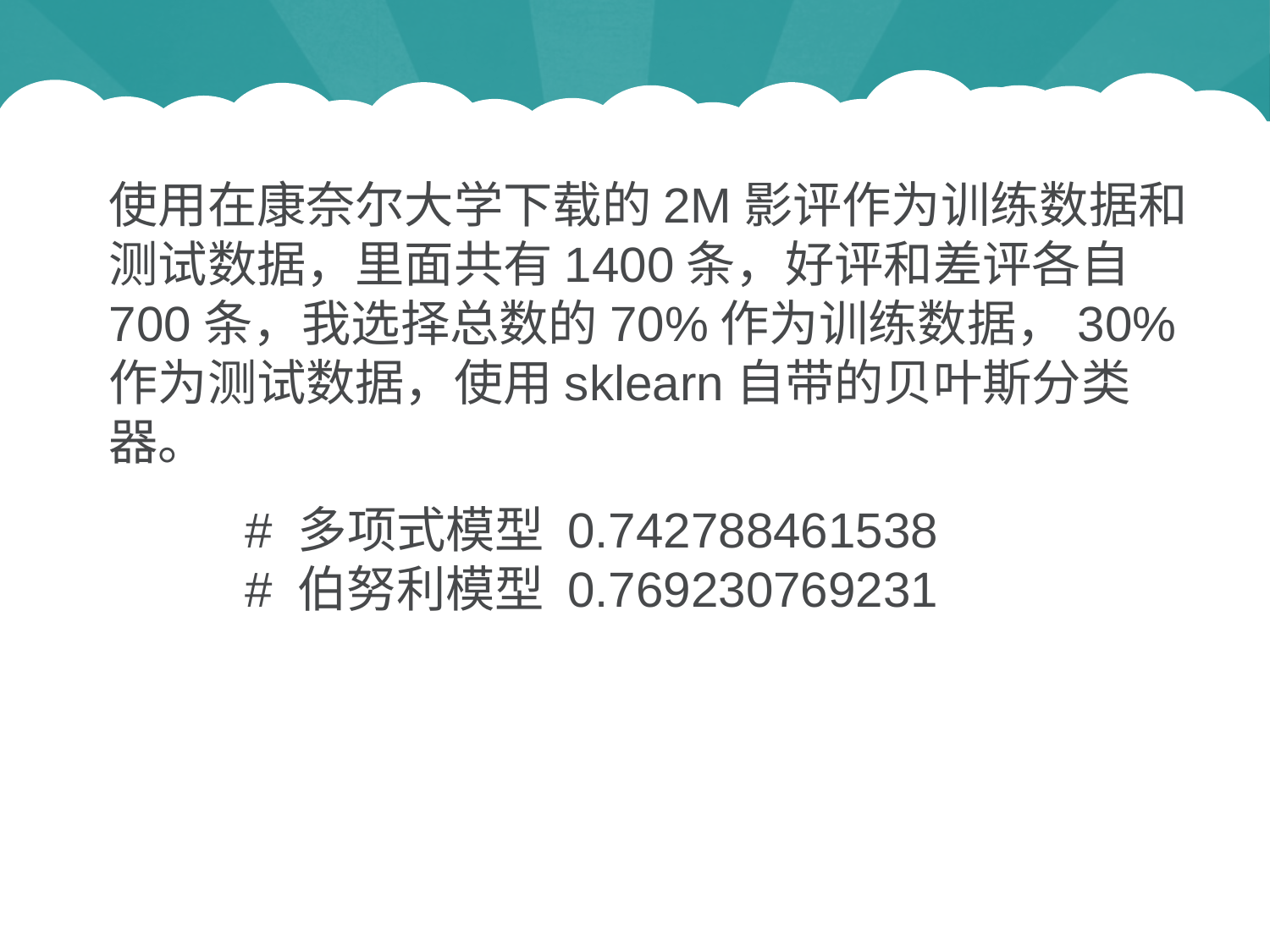

使用在康奈尔大学下载的2M影评作为训练数据和测试数据，里面共有1400条，好评和差评各自700条，我选择总数的70%作为训练数据，30%作为测试数据，使用sklearn自带的贝叶斯分类器。
# 多项式模型 0.742788461538
# 伯努利模型 0.769230769231